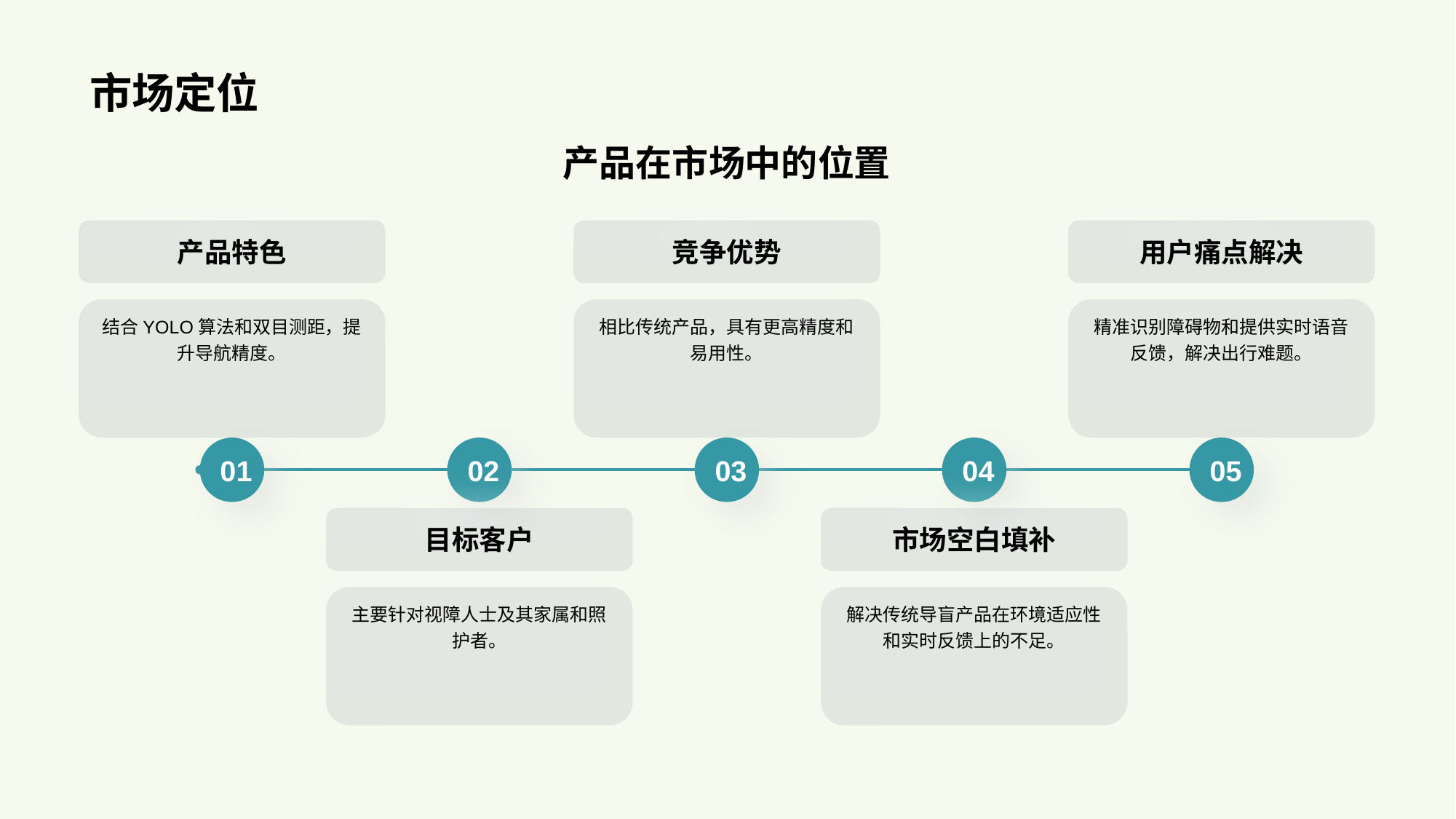

# 市场定位
产品在市场中的位置
产品特色
结合YOLO算法和双目测距，提升导航精度。
01
竞争优势
相比传统产品，具有更高精度和易用性。
03
用户痛点解决
精准识别障碍物和提供实时语音反馈，解决出行难题。
05
02
目标客户
主要针对视障人士及其家属和照护者。
04
市场空白填补
解决传统导盲产品在环境适应性和实时反馈上的不足。